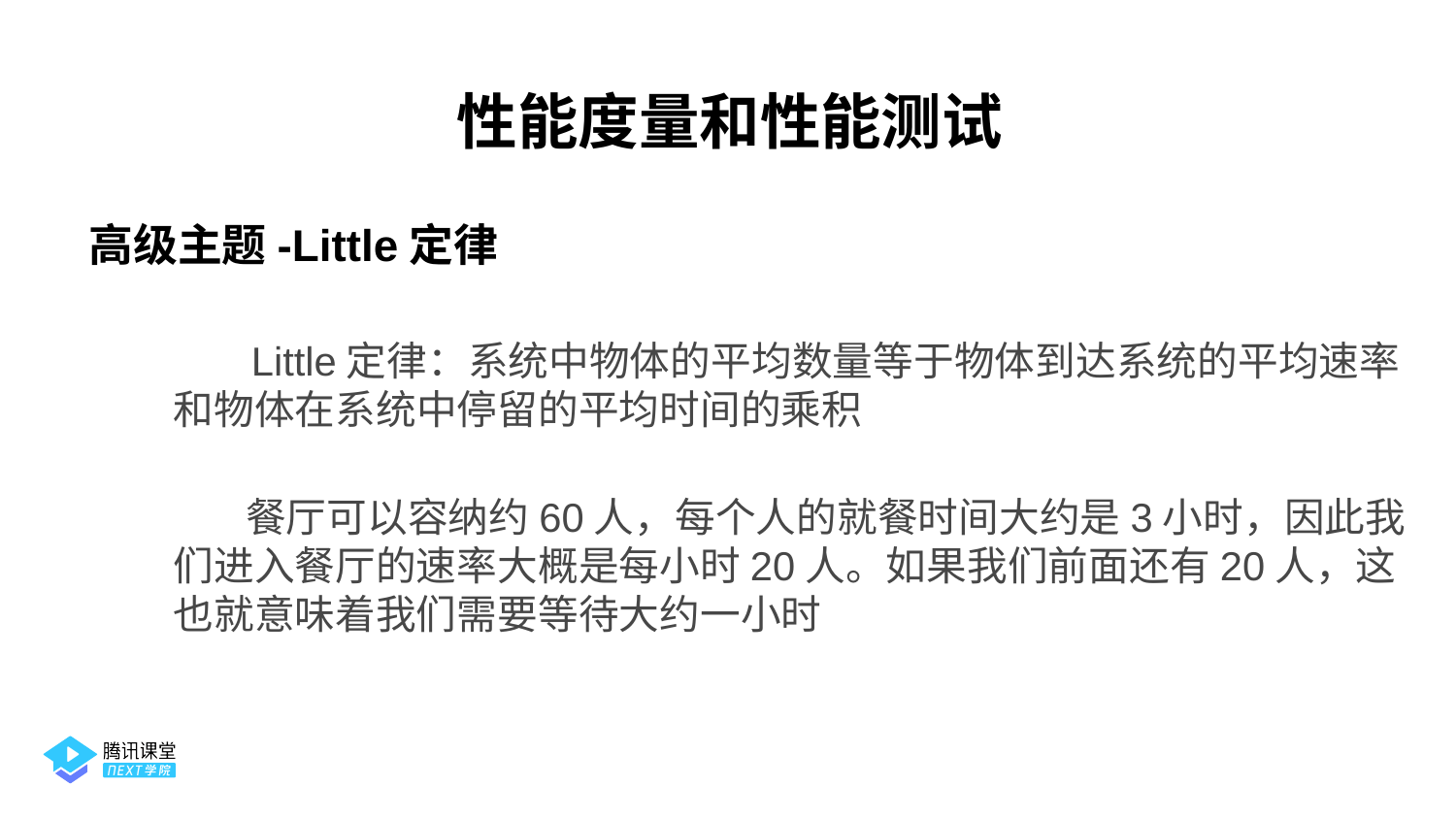

性能度量和性能测试
高级主题-Little定律
       Little定律：系统中物体的平均数量等于物体到达系统的平均速率和物体在系统中停留的平均时间的乘积
       餐厅可以容纳约60人，每个人的就餐时间大约是3小时，因此我们进入餐厅的速率大概是每小时20人。如果我们前面还有20人，这也就意味着我们需要等待大约一小时